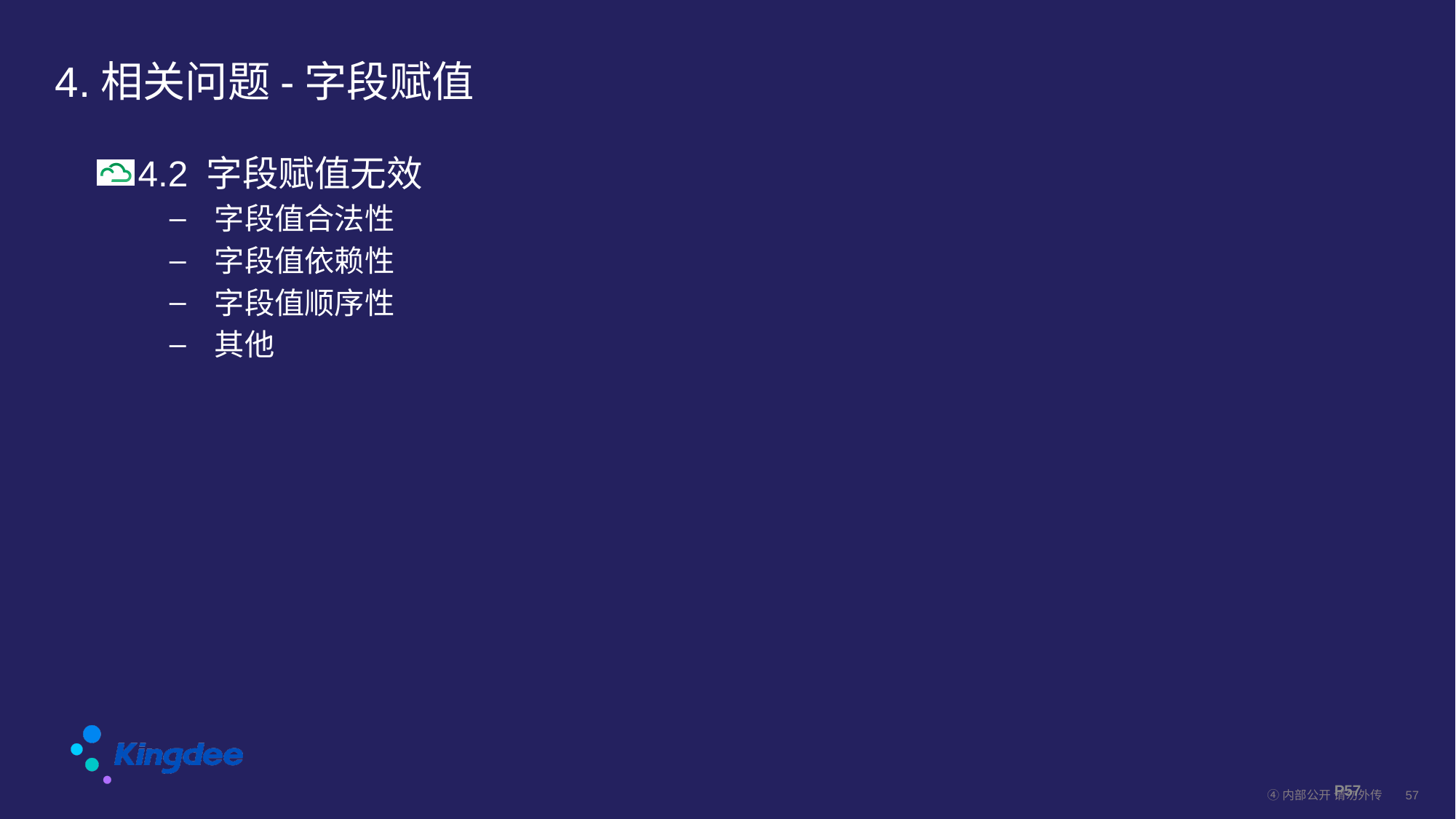

# 4.相关问题-字段赋值
4.2 字段赋值无效
字段值合法性
字段值依赖性
字段值顺序性
其他